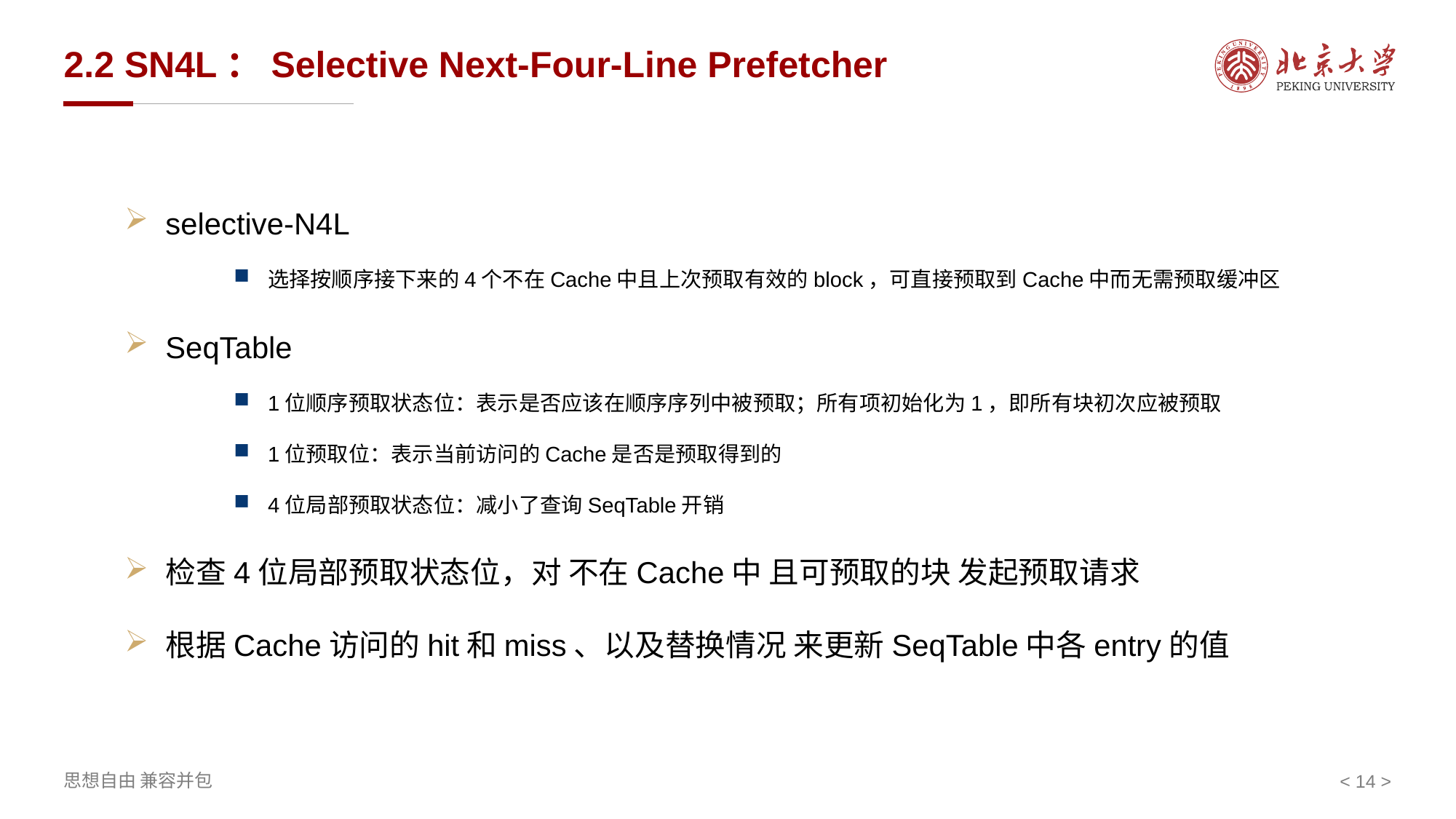

# 2.2 SN4L：Selective Next-Four-Line Prefetcher

selective-N4L
选择按顺序接下来的4个不在Cache中且上次预取有效的block，可直接预取到Cache中而无需预取缓冲区
SeqTable
1位顺序预取状态位：表示是否应该在顺序序列中被预取；所有项初始化为1，即所有块初次应被预取
1位预取位：表示当前访问的Cache是否是预取得到的
4位局部预取状态位：减小了查询SeqTable开销
检查4位局部预取状态位，对 不在Cache中 且可预取的块 发起预取请求
根据Cache访问的hit和miss、以及替换情况 来更新SeqTable中各entry的值
< 14 >